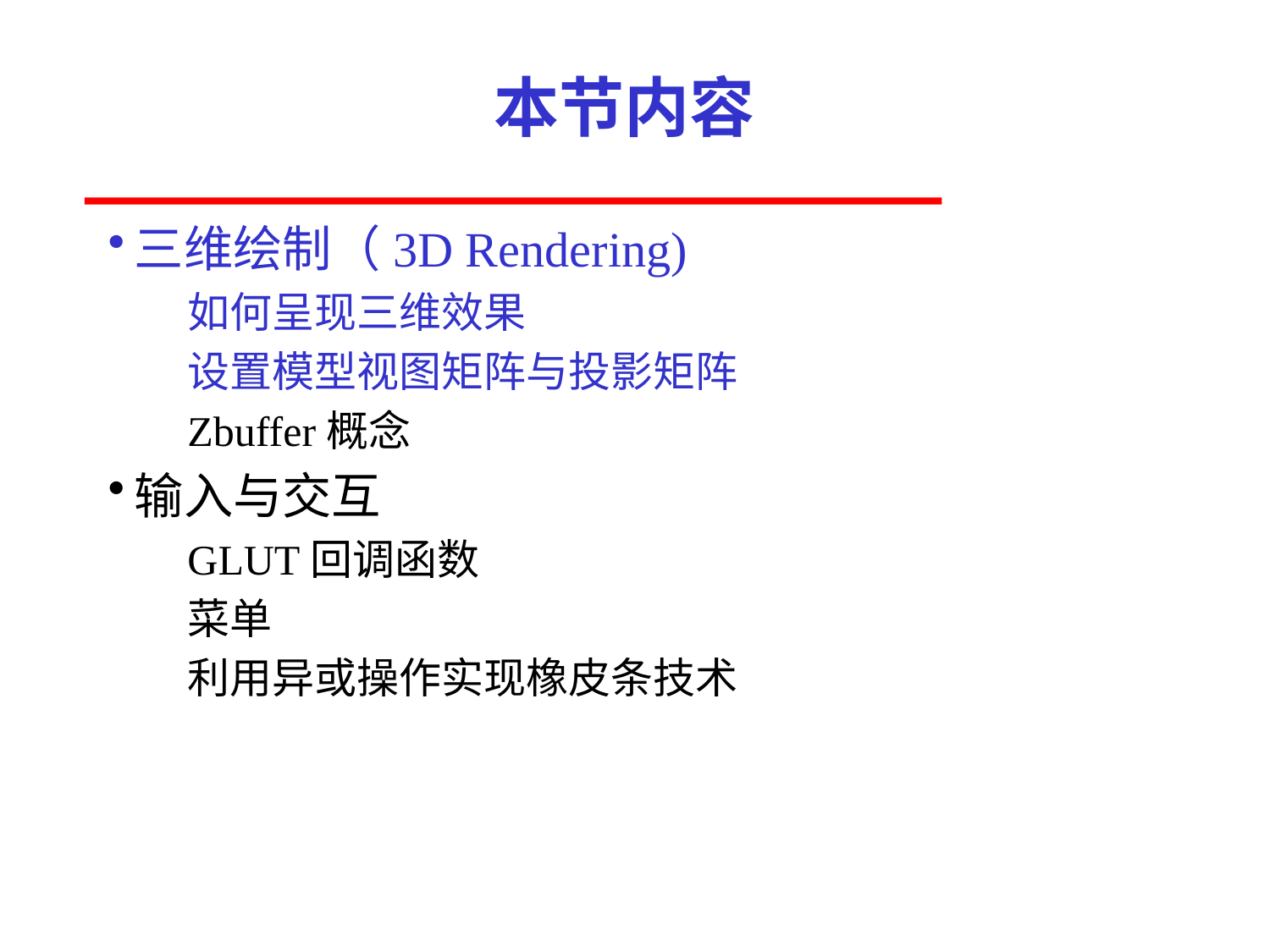

# 本节内容
三维绘制（3D Rendering)
如何呈现三维效果
设置模型视图矩阵与投影矩阵
Zbuffer概念
输入与交互
GLUT回调函数
菜单
利用异或操作实现橡皮条技术
13